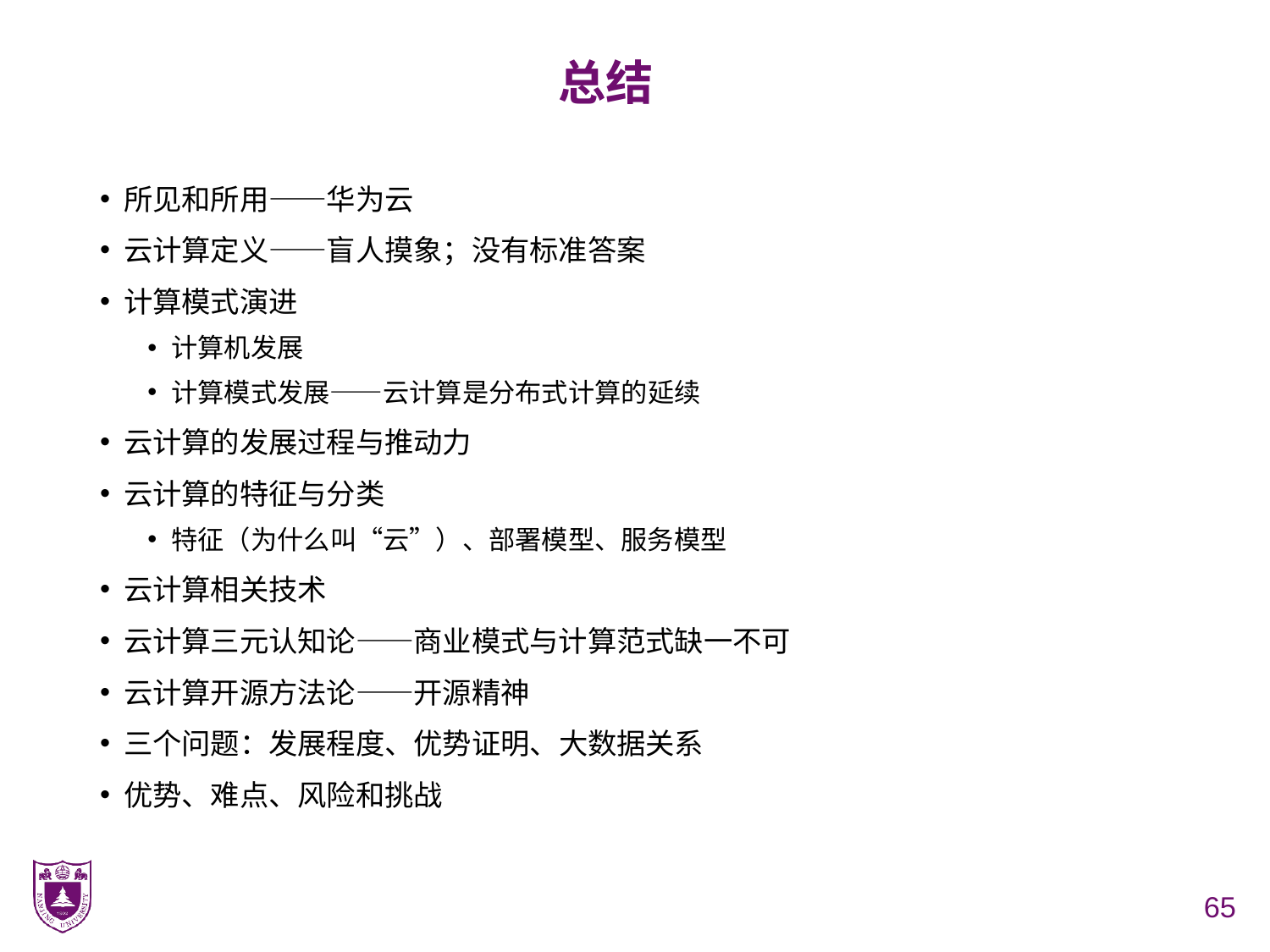

# 总结
所见和所用——华为云
云计算定义——盲人摸象；没有标准答案
计算模式演进
计算机发展
计算模式发展——云计算是分布式计算的延续
云计算的发展过程与推动力
云计算的特征与分类
特征（为什么叫“云”）、部署模型、服务模型
云计算相关技术
云计算三元认知论——商业模式与计算范式缺一不可
云计算开源方法论——开源精神
三个问题：发展程度、优势证明、大数据关系
优势、难点、风险和挑战

65